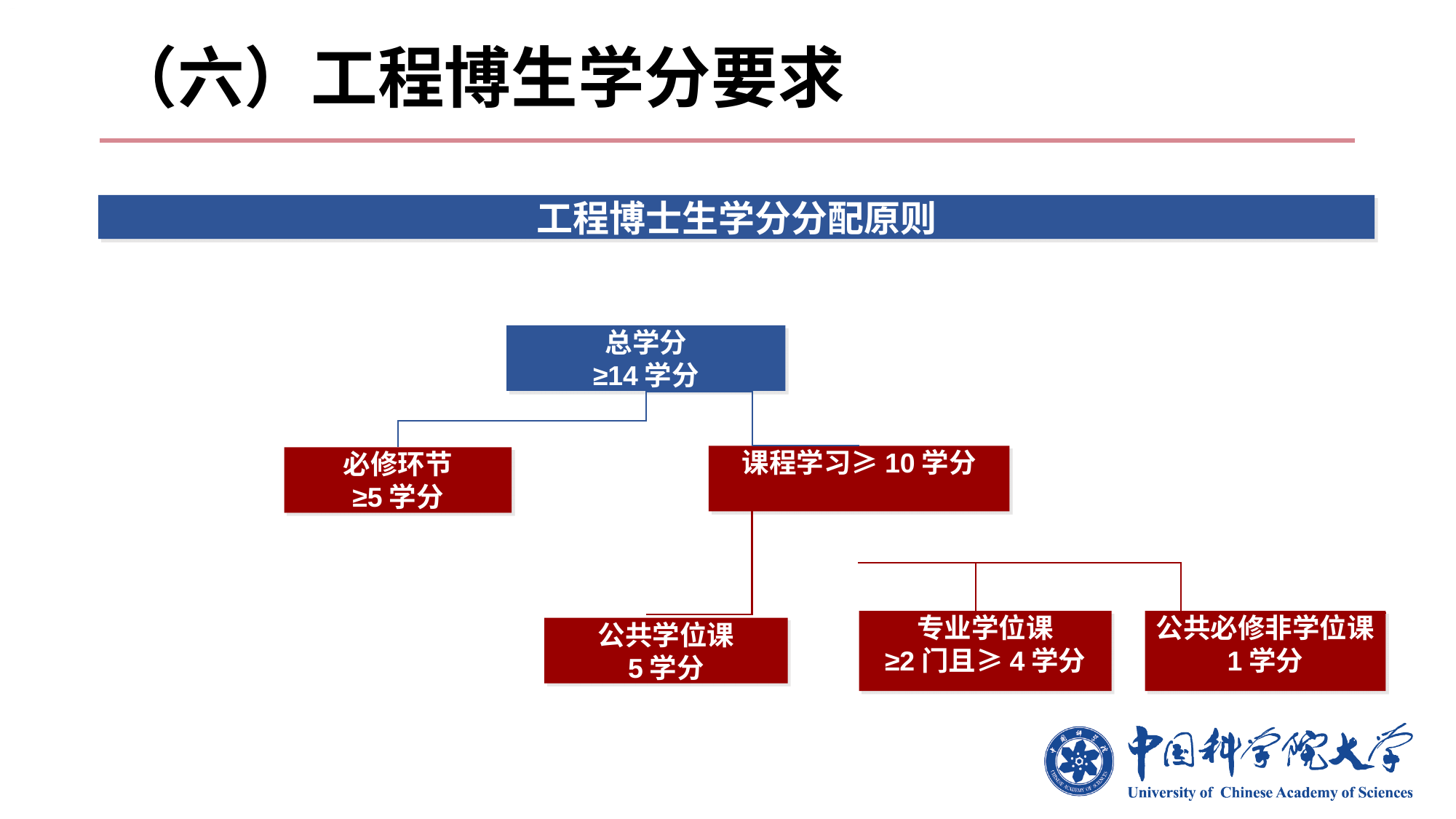

# （六）工程博生学分要求
工程博士生学分分配原则
总学分
≥14学分
课程学习≥10学分

必修环节
≥5学分
公共必修非学位课
1学分

专业学位课
≥2门且≥4学分

公共学位课
5学分